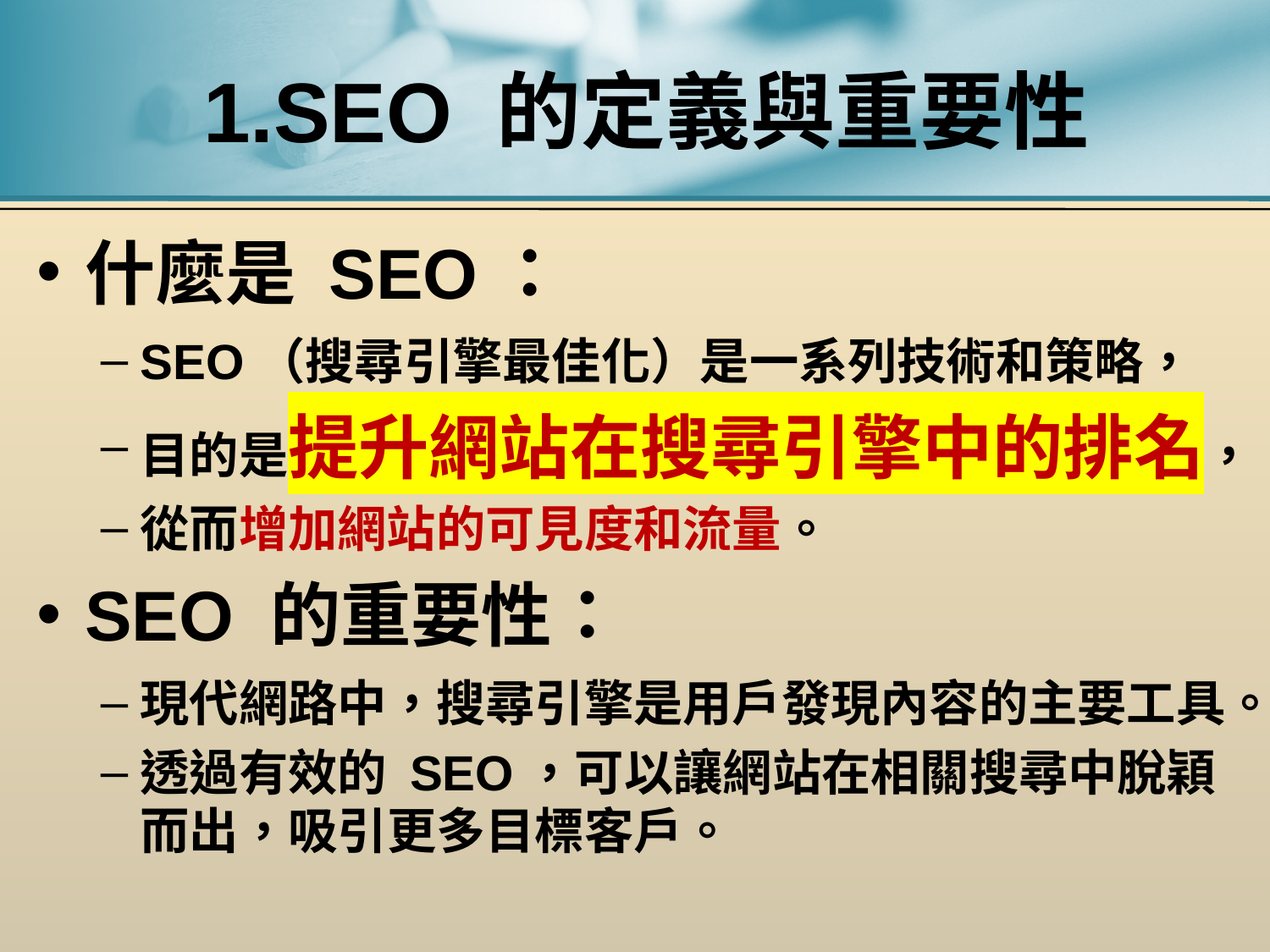

# 1.SEO 的定義與重要性
什麼是 SEO：
SEO（搜尋引擎最佳化）是一系列技術和策略，
目的是提升網站在搜尋引擎中的排名，
從而增加網站的可見度和流量。
SEO 的重要性：
現代網路中，搜尋引擎是用戶發現內容的主要工具。
透過有效的 SEO，可以讓網站在相關搜尋中脫穎而出，吸引更多目標客戶。